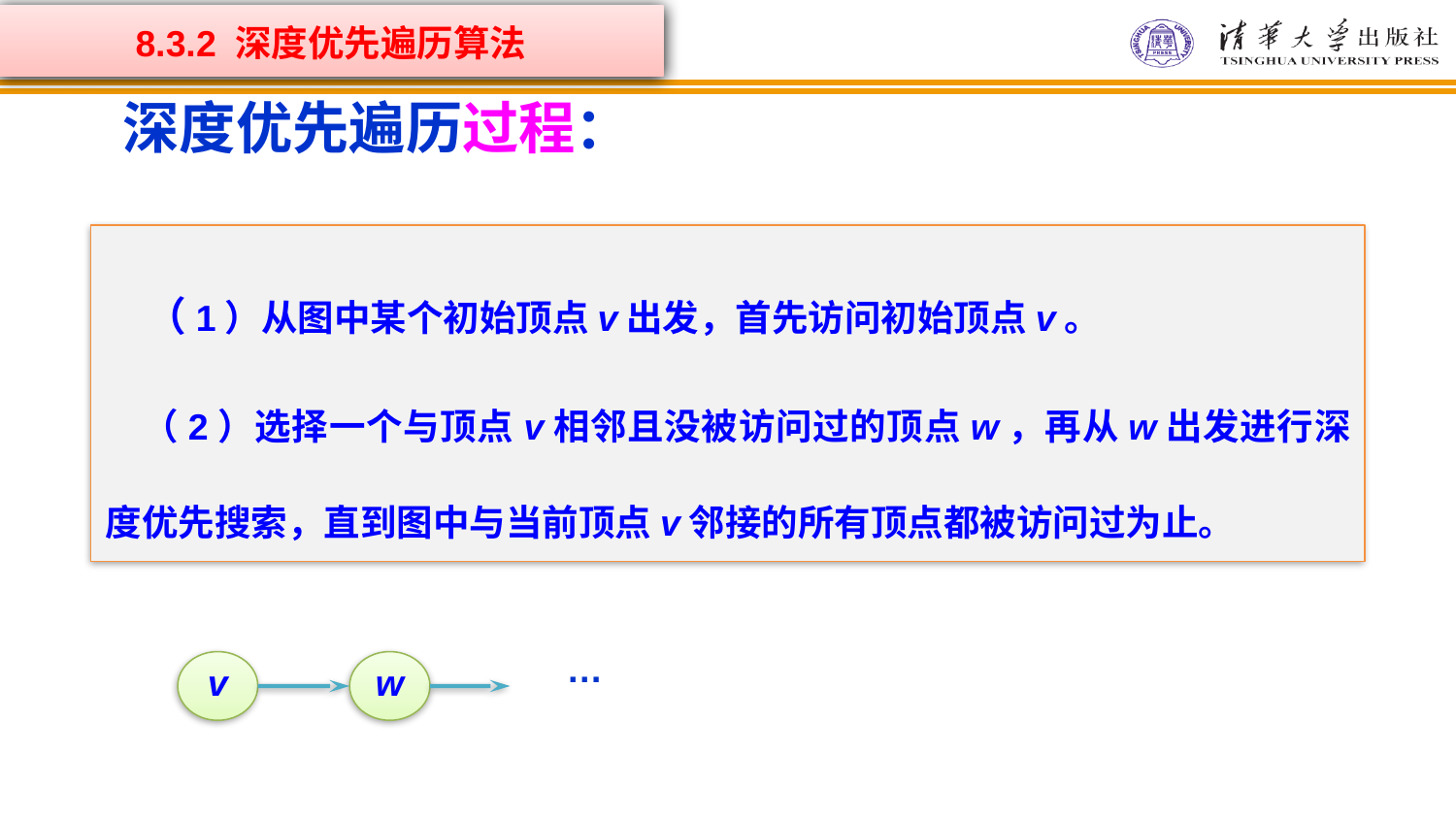

8.3.2 深度优先遍历算法
深度优先遍历过程：
　（1）从图中某个初始顶点v出发，首先访问初始顶点v。
　（2）选择一个与顶点v相邻且没被访问过的顶点w，再从w出发进行深度优先搜索，直到图中与当前顶点v邻接的所有顶点都被访问过为止。
…

v
w